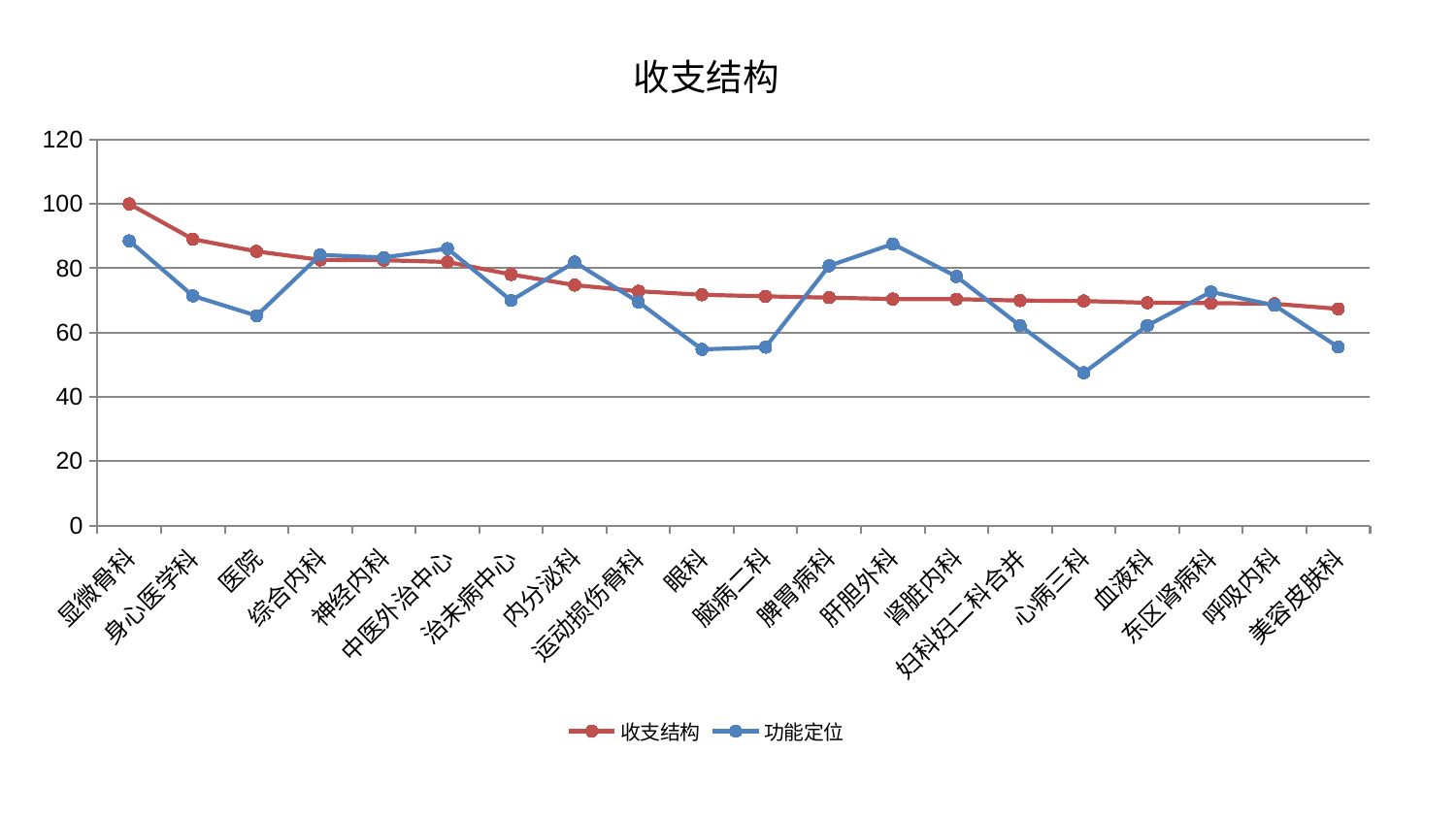

### Chart: 收支结构

| Category | 收支结构 | 功能定位 |
|---|---|---|
| 显微骨科 | 100.0 | 88.52034022486365 |
| 身心医学科 | 89.04071275067695 | 71.40995302706847 |
| 医院 | 85.23960594047163 | 65.23992355176058 |
| 综合内科 | 82.60736028301628 | 84.1361398185474 |
| 神经内科 | 82.50658570630259 | 83.35626195216173 |
| 中医外治中心 | 81.95772027032227 | 86.11568151351592 |
| 治未病中心 | 78.06618226390778 | 69.97491275573738 |
| 内分泌科 | 74.76655992100592 | 81.90324448462874 |
| 运动损伤骨科 | 72.85504866433321 | 69.5080309796427 |
| 眼科 | 71.75127443105278 | 54.76350284691904 |
| 脑病二科 | 71.27177839492617 | 55.46780830838314 |
| 脾胃病科 | 70.85819690810936 | 80.77494340671723 |
| 肝胆外科 | 70.43379805771607 | 87.5550829191276 |
| 肾脏内科 | 70.39914892950556 | 77.44669860599953 |
| 妇科妇二科合并 | 69.94952733310623 | 62.15404714434603 |
| 心病三科 | 69.81881483192981 | 47.48895476532149 |
| 血液科 | 69.27813164073612 | 62.18750010881732 |
| 东区肾病科 | 69.16915837622352 | 72.64541280960914 |
| 呼吸内科 | 68.95915656631885 | 68.45708811862053 |
| 美容皮肤科 | 67.37414739469834 | 55.488531168131715 |
264